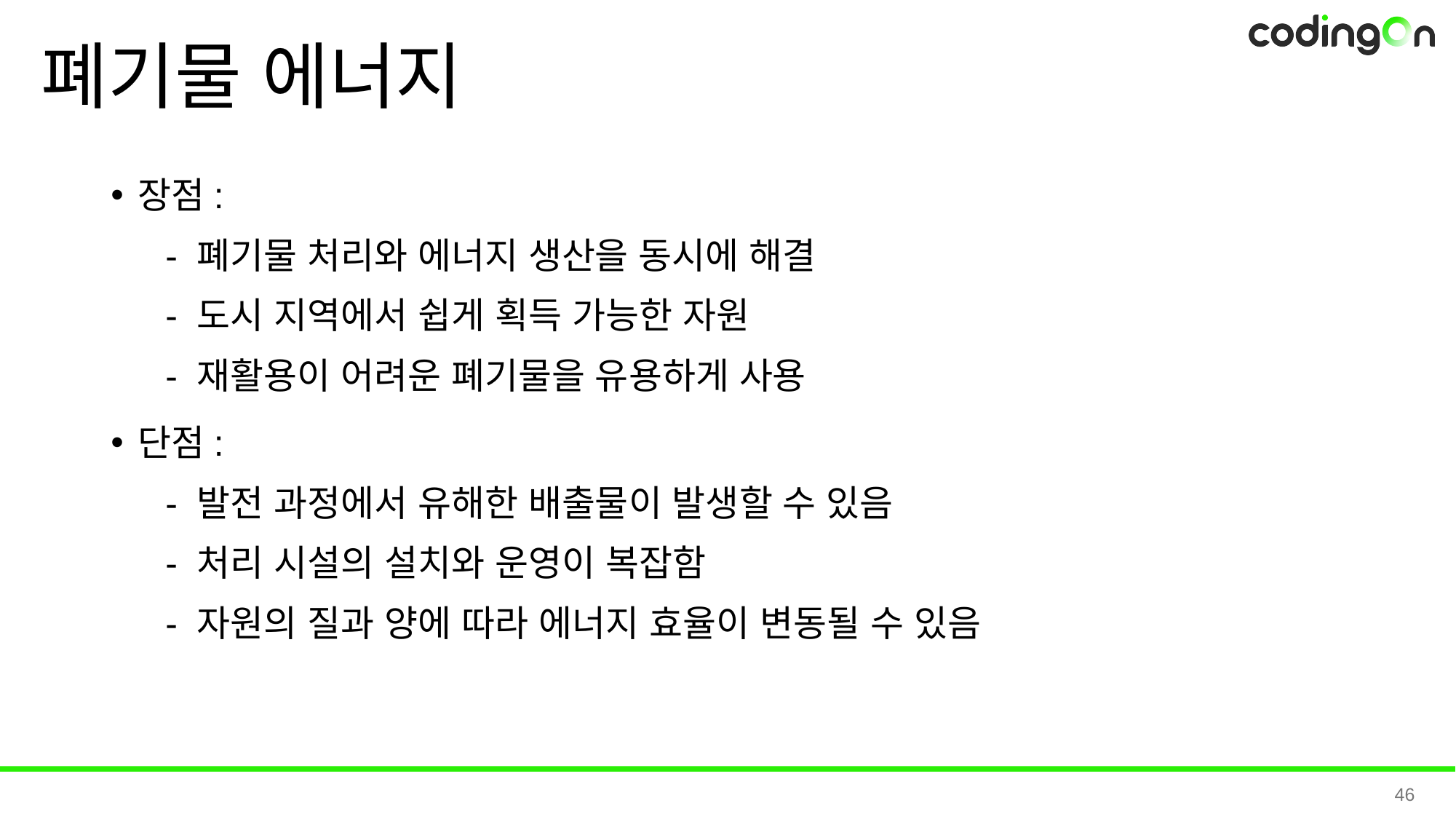

# 폐기물 에너지
장점:
- 폐기물 처리와 에너지 생산을 동시에 해결
- 도시 지역에서 쉽게 획득 가능한 자원
- 재활용이 어려운 폐기물을 유용하게 사용
단점:
- 발전 과정에서 유해한 배출물이 발생할 수 있음
- 처리 시설의 설치와 운영이 복잡함
- 자원의 질과 양에 따라 에너지 효율이 변동될 수 있음
46